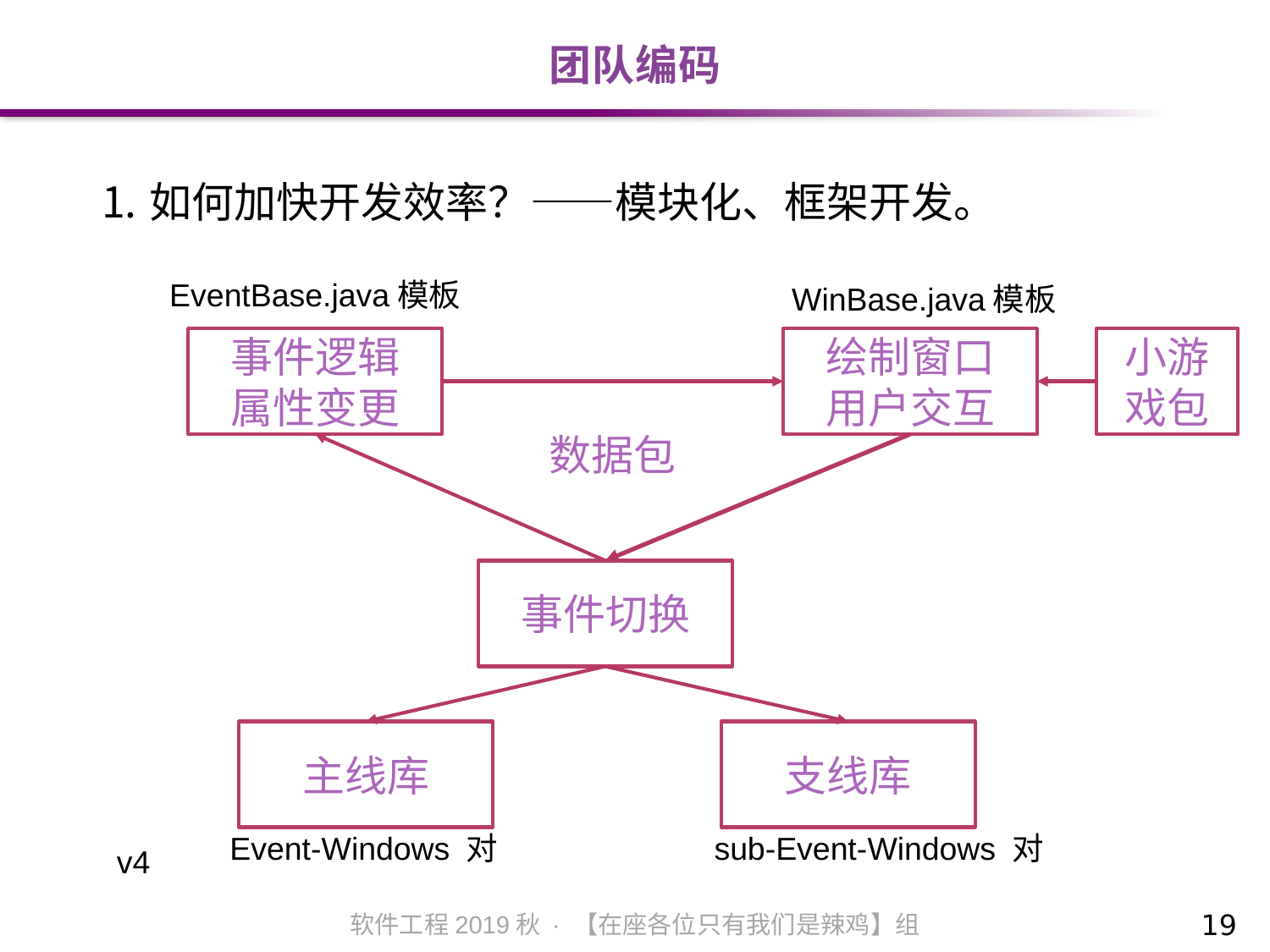

# 团队编码
如何加快开发效率？——模块化、框架开发。

EventBase.java模板
WinBase.java模板
事件逻辑
属性变更
绘制窗口
用户交互
小游戏包
数据包
事件切换
主线库
支线库
Event-Windows 对
sub-Event-Windows 对
v4
19